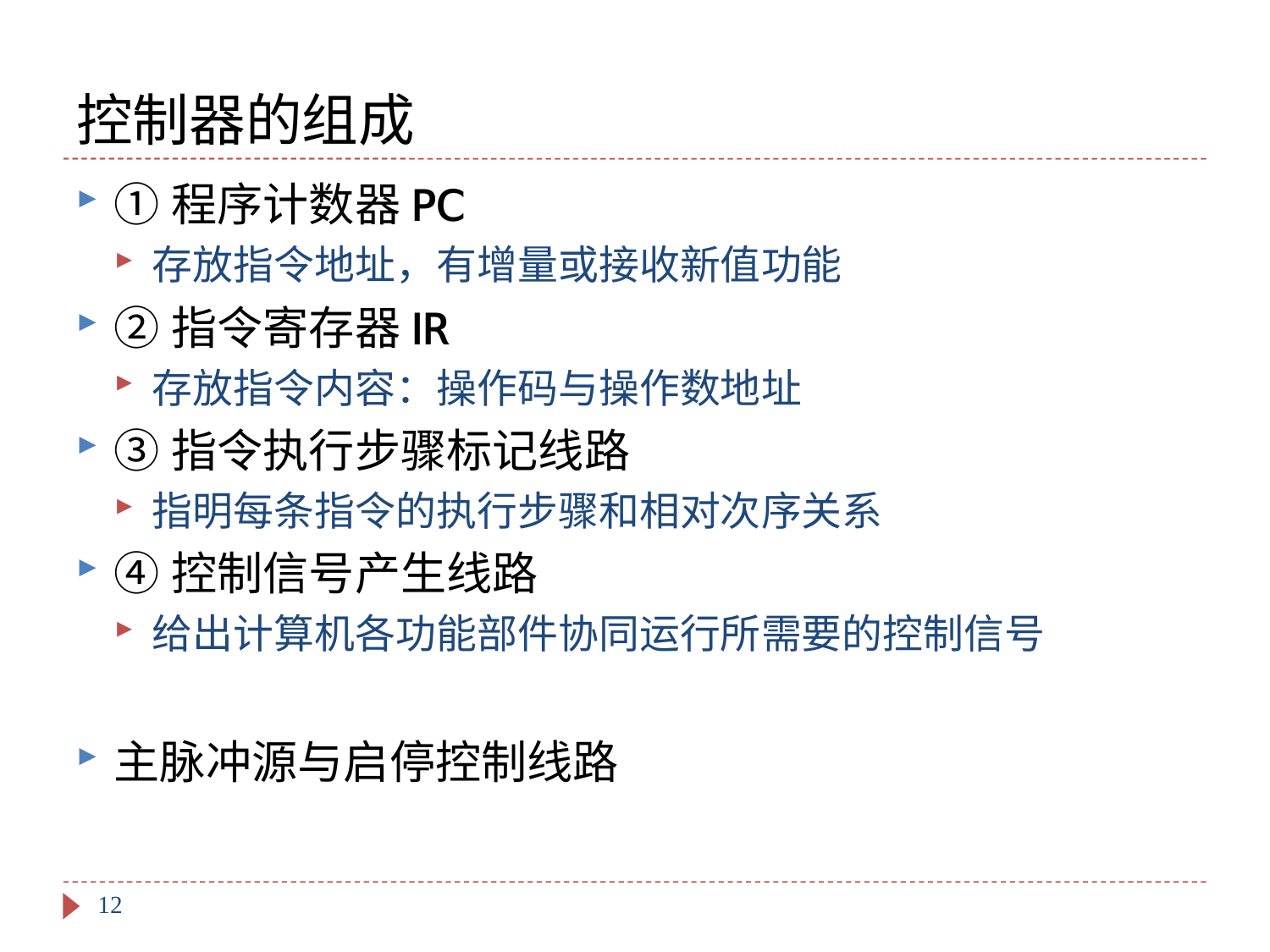

# 控制器的组成
①程序计数器PC
存放指令地址，有增量或接收新值功能
②指令寄存器IR
存放指令内容：操作码与操作数地址
③指令执行步骤标记线路
指明每条指令的执行步骤和相对次序关系
④控制信号产生线路
给出计算机各功能部件协同运行所需要的控制信号

主脉冲源与启停控制线路
12